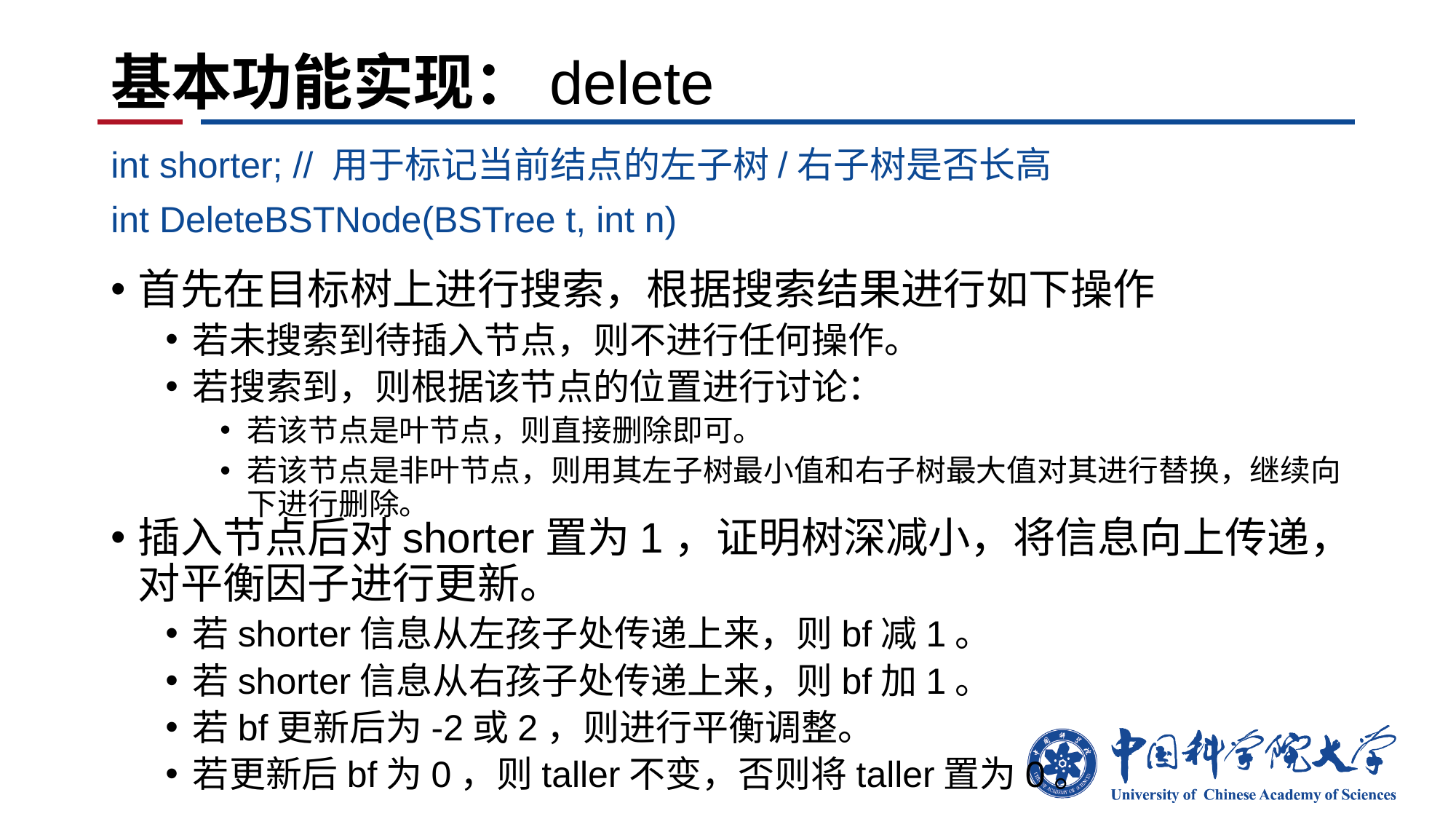

# 基本功能实现：delete
int shorter; // 用于标记当前结点的左子树/右子树是否长高
int DeleteBSTNode(BSTree t, int n)
首先在目标树上进行搜索，根据搜索结果进行如下操作
若未搜索到待插入节点，则不进行任何操作。
若搜索到，则根据该节点的位置进行讨论：
若该节点是叶节点，则直接删除即可。
若该节点是非叶节点，则用其左子树最小值和右子树最大值对其进行替换，继续向下进行删除。

插入节点后对shorter置为1，证明树深减小，将信息向上传递，对平衡因子进行更新。
若shorter信息从左孩子处传递上来，则bf减1。
若shorter信息从右孩子处传递上来，则bf加1。
若bf更新后为-2或2，则进行平衡调整。
若更新后bf为0，则taller不变，否则将taller置为0。